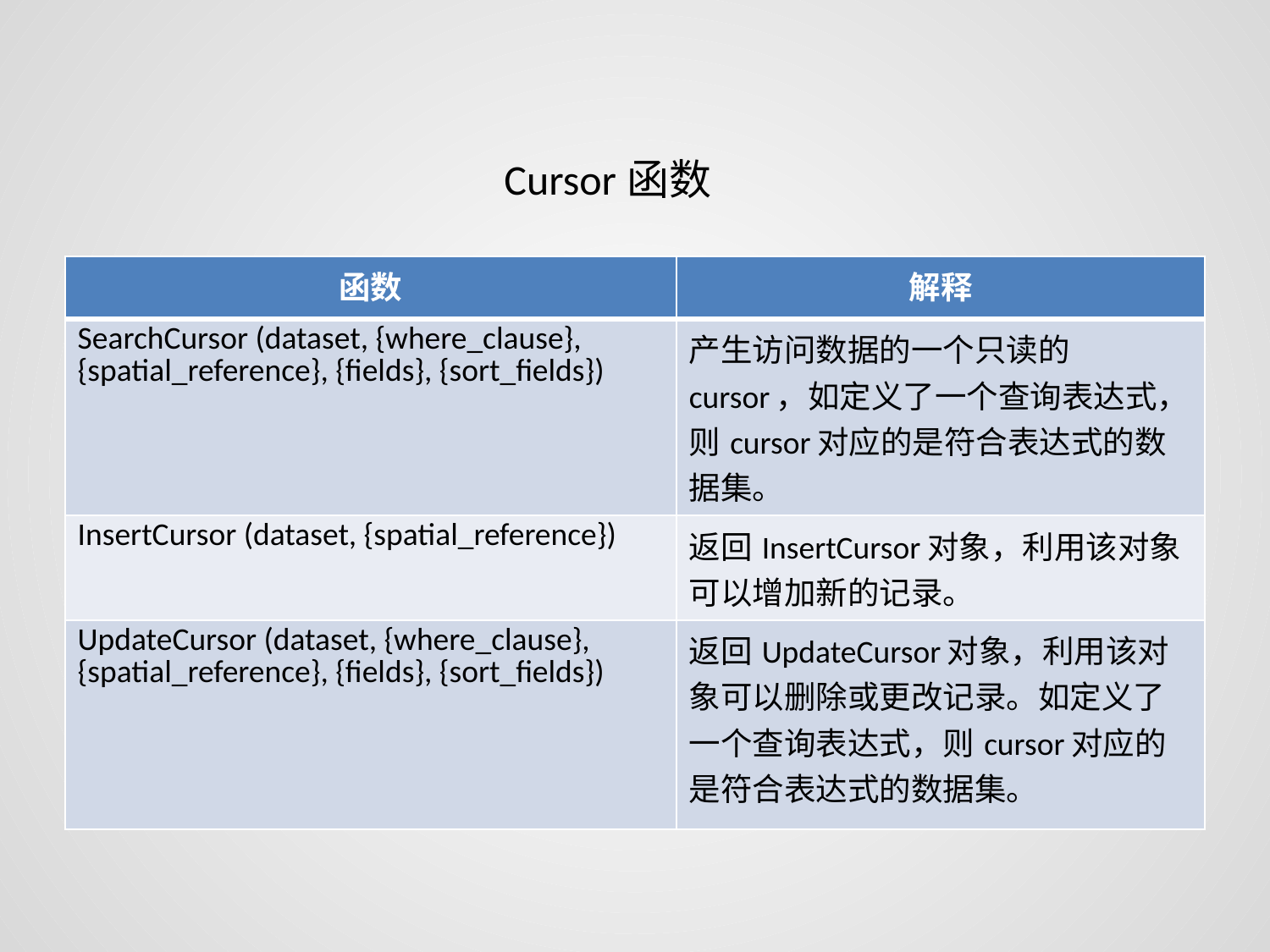

Cursor函数
| 函数 | 解释 |
| --- | --- |
| SearchCursor (dataset, {where\_clause}, {spatial\_reference}, {fields}, {sort\_fields}) | 产生访问数据的一个只读的cursor，如定义了一个查询表达式，则cursor对应的是符合表达式的数据集。 |
| InsertCursor (dataset, {spatial\_reference}) | 返回InsertCursor对象，利用该对象可以增加新的记录。 |
| UpdateCursor (dataset, {where\_clause}, {spatial\_reference}, {fields}, {sort\_fields}) | 返回UpdateCursor对象，利用该对象可以删除或更改记录。如定义了一个查询表达式，则cursor对应的是符合表达式的数据集。 |